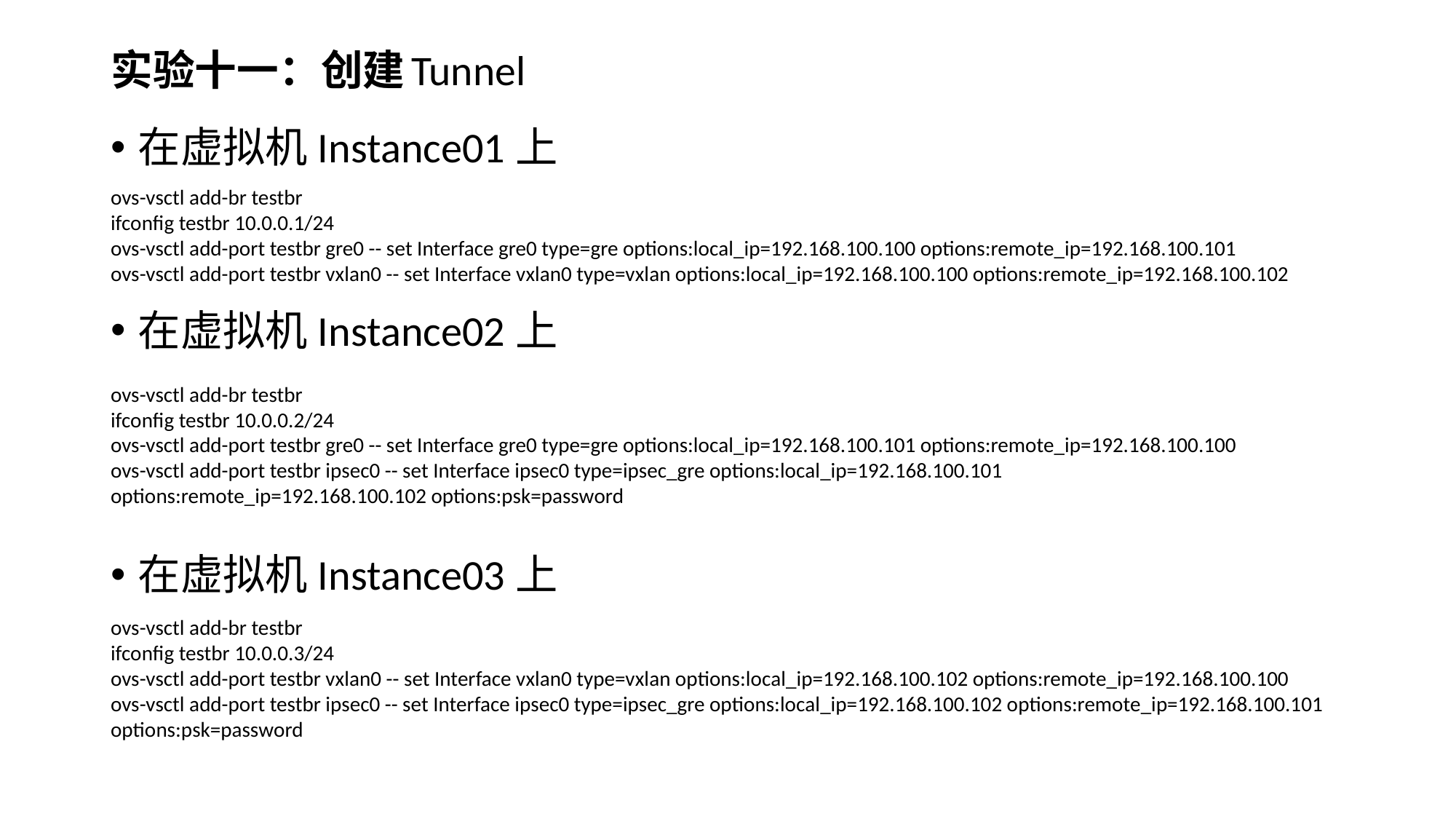

# 实验十一：创建Tunnel
在虚拟机Instance01上

在虚拟机Instance02上

在虚拟机Instance03上
ovs-vsctl add-br testbr
ifconfig testbr 10.0.0.1/24
ovs-vsctl add-port testbr gre0 -- set Interface gre0 type=gre options:local_ip=192.168.100.100 options:remote_ip=192.168.100.101
ovs-vsctl add-port testbr vxlan0 -- set Interface vxlan0 type=vxlan options:local_ip=192.168.100.100 options:remote_ip=192.168.100.102
ovs-vsctl add-br testbr
ifconfig testbr 10.0.0.2/24
ovs-vsctl add-port testbr gre0 -- set Interface gre0 type=gre options:local_ip=192.168.100.101 options:remote_ip=192.168.100.100
ovs-vsctl add-port testbr ipsec0 -- set Interface ipsec0 type=ipsec_gre options:local_ip=192.168.100.101 options:remote_ip=192.168.100.102 options:psk=password
ovs-vsctl add-br testbr
ifconfig testbr 10.0.0.3/24
ovs-vsctl add-port testbr vxlan0 -- set Interface vxlan0 type=vxlan options:local_ip=192.168.100.102 options:remote_ip=192.168.100.100
ovs-vsctl add-port testbr ipsec0 -- set Interface ipsec0 type=ipsec_gre options:local_ip=192.168.100.102 options:remote_ip=192.168.100.101 options:psk=password